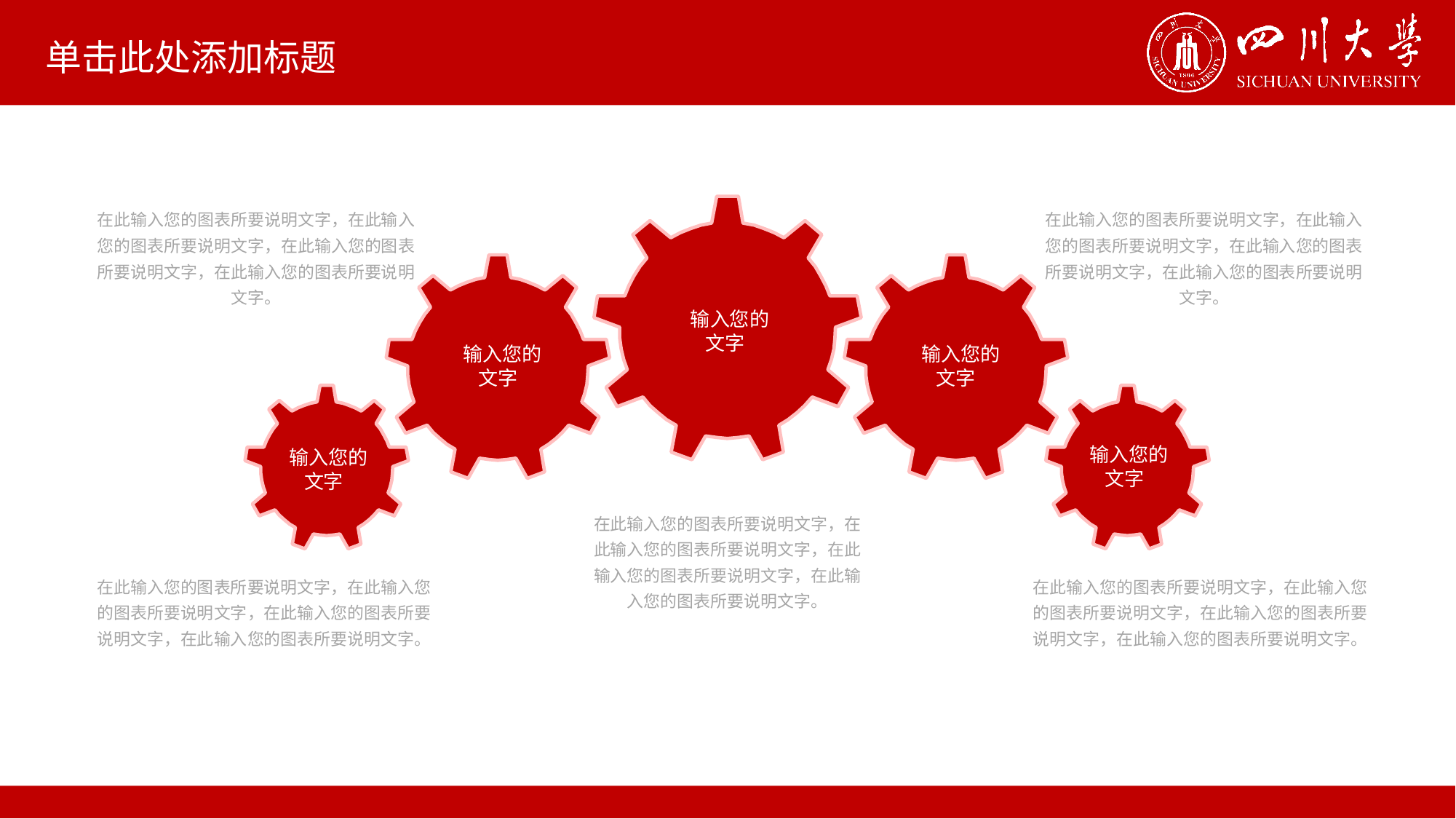

# 单击此处添加标题
在此输入您的图表所要说明文字，在此输入您的图表所要说明文字，在此输入您的图表所要说明文字，在此输入您的图表所要说明文字。

在此输入您的图表所要说明文字，在此输入您的图表所要说明文字，在此输入您的图表所要说明文字，在此输入您的图表所要说明文字。

 输入您的
文字
 输入您的
文字
 输入您的
文字

 输入您的
文字
 输入您的
文字
在此输入您的图表所要说明文字，在此输入您的图表所要说明文字，在此输入您的图表所要说明文字，在此输入您的图表所要说明文字。
在此输入您的图表所要说明文字，在此输入您的图表所要说明文字，在此输入您的图表所要说明文字，在此输入您的图表所要说明文字。
在此输入您的图表所要说明文字，在此输入您的图表所要说明文字，在此输入您的图表所要说明文字，在此输入您的图表所要说明文字。